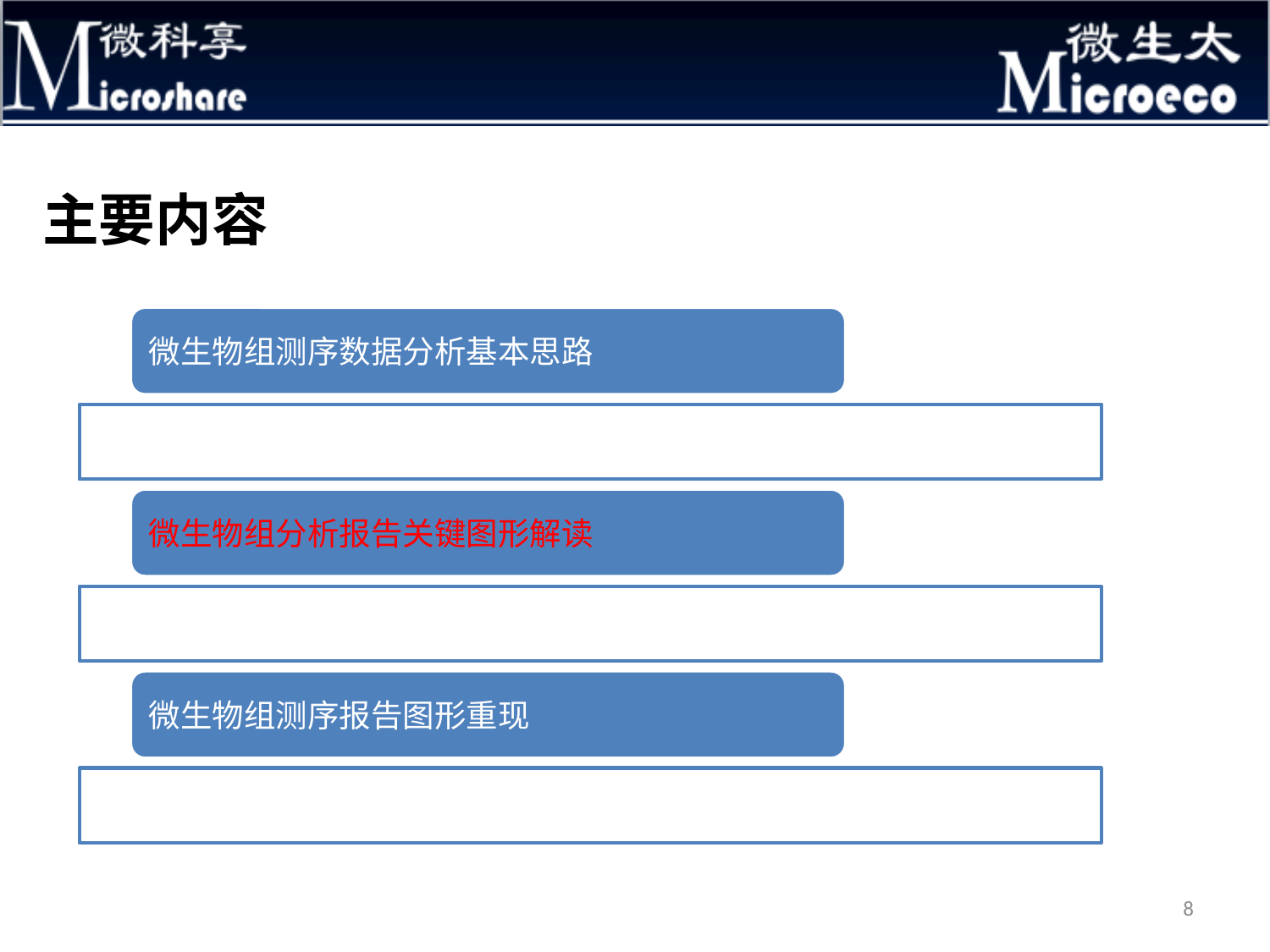

# 主要内容
微生物组测序数据分析基本思路
微生物组分析报告关键图形解读
微生物组测序报告图形重现
8